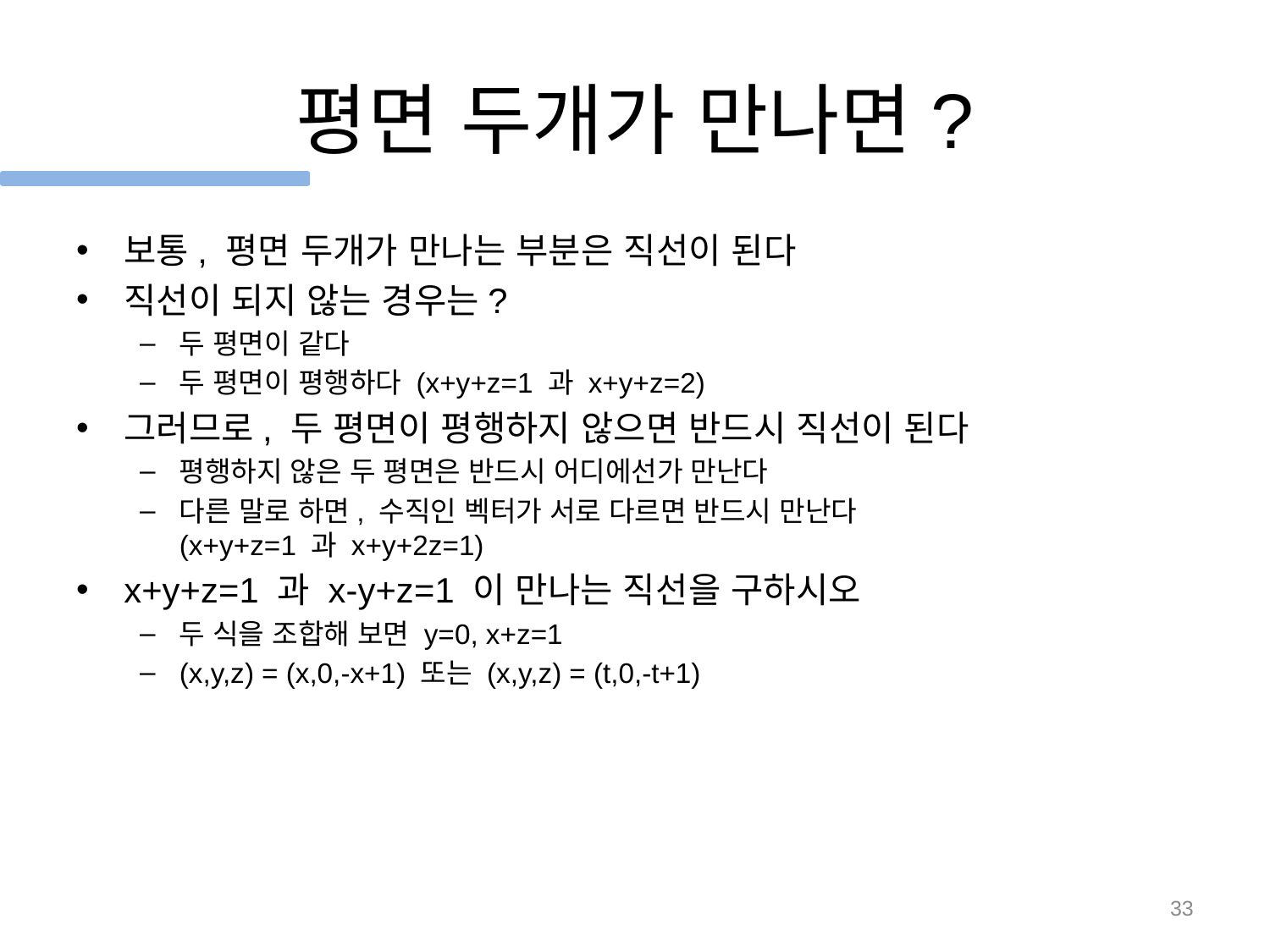

# 평면 두개가 만나면?

보통, 평면 두개가 만나는 부분은 직선이 된다
직선이 되지 않는 경우는?
두 평면이 같다
두 평면이 평행하다 (x+y+z=1 과 x+y+z=2)
그러므로, 두 평면이 평행하지 않으면 반드시 직선이 된다
평행하지 않은 두 평면은 반드시 어디에선가 만난다
다른 말로 하면, 수직인 벡터가 서로 다르면 반드시 만난다
(x+y+z=1 과 x+y+2z=1)
x+y+z=1 과 x-y+z=1 이 만나는 직선을 구하시오
두 식을 조합해 보면 y=0, x+z=1
(x,y,z) = (x,0,-x+1) 또는 (x,y,z) = (t,0,-t+1)
33